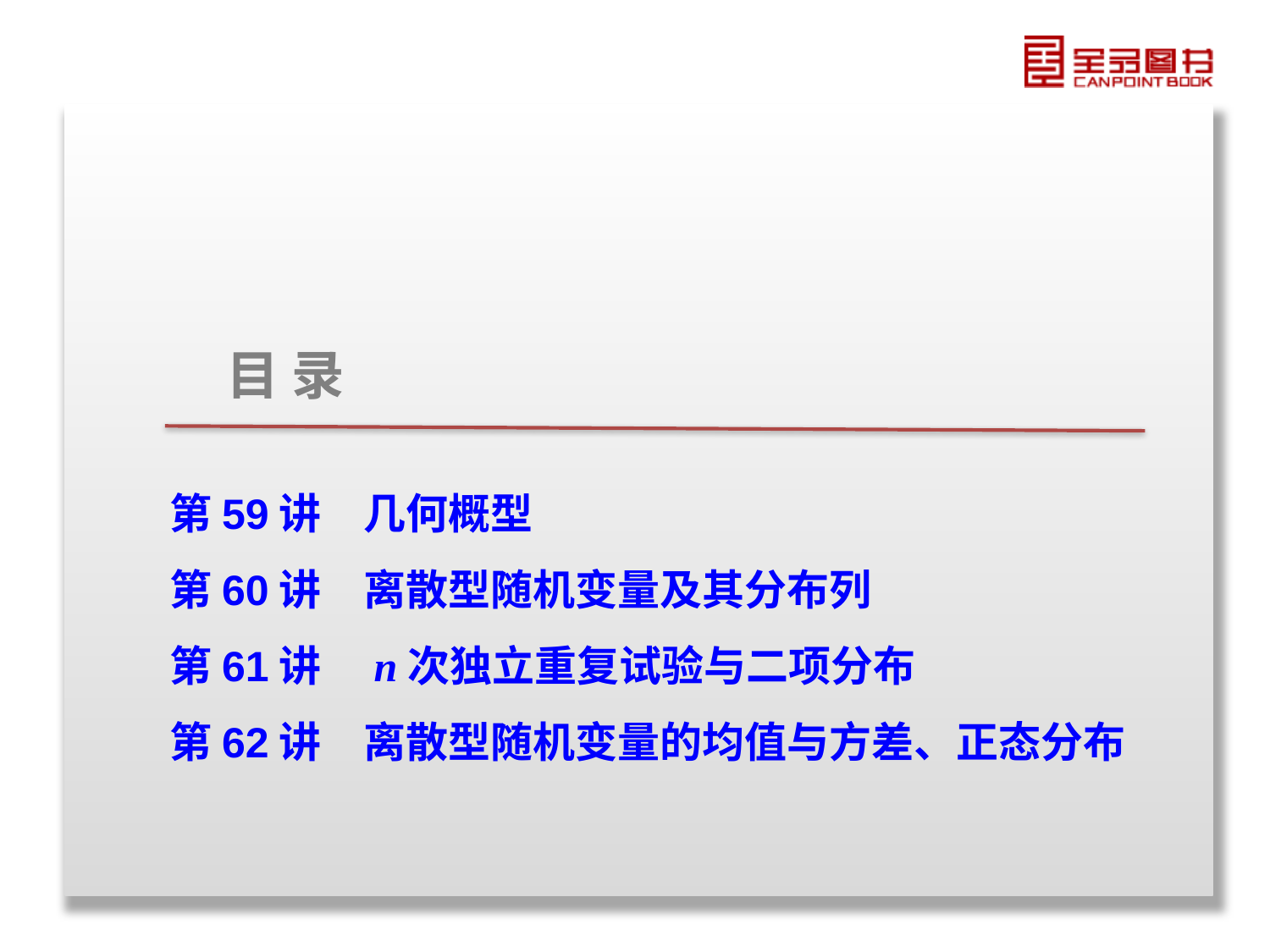

目 录

第59讲　几何概型
第60讲　离散型随机变量及其分布列
第61讲　n次独立重复试验与二项分布
第62讲　离散型随机变量的均值与方差、正态分布